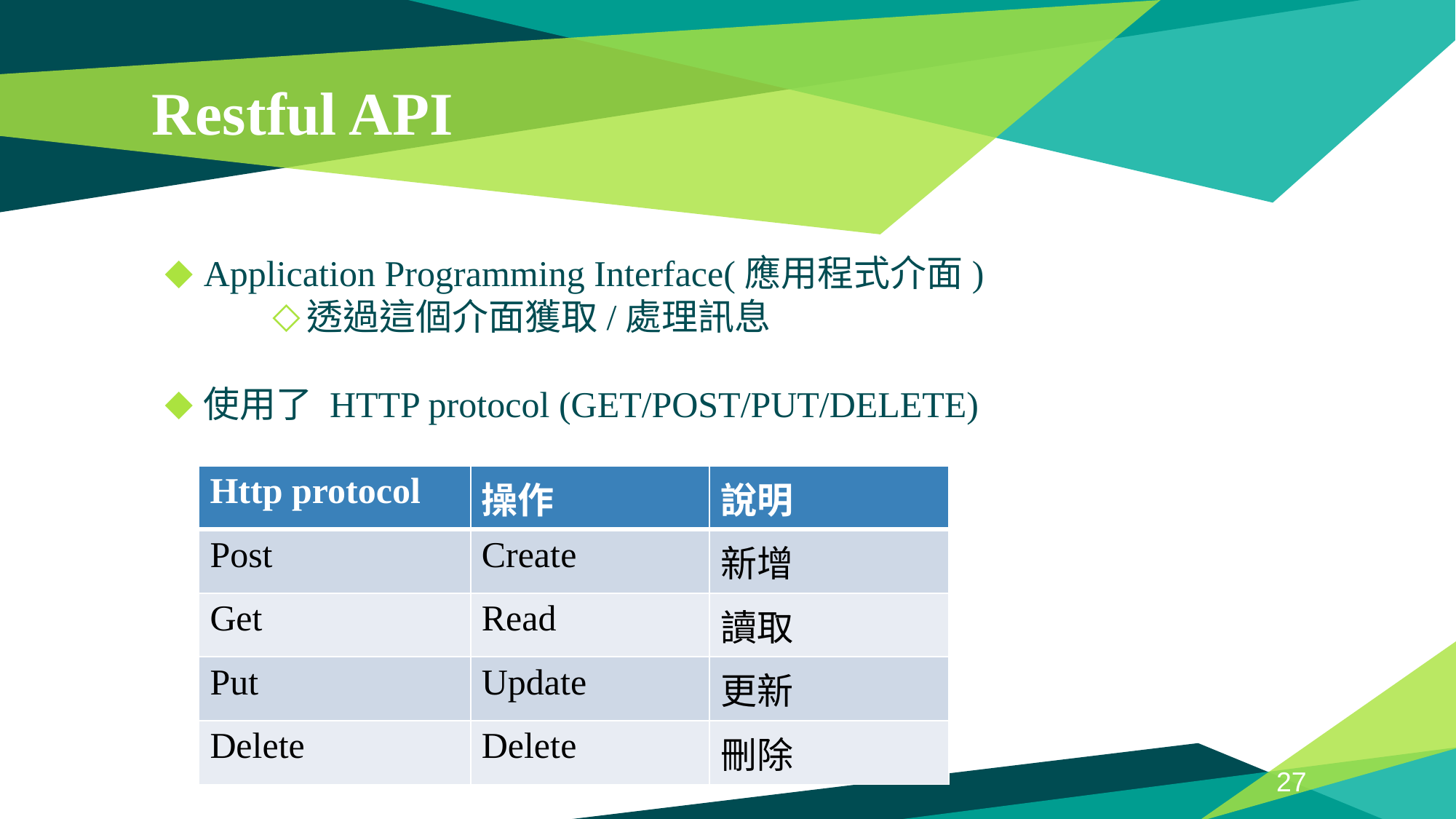

# Restful API
Application Programming Interface(應用程式介面)
透過這個介面獲取/處理訊息

使用了 HTTP protocol (GET/POST/PUT/DELETE)

| Http protocol | 操作 | 說明 |
| --- | --- | --- |
| Post | Create | 新增 |
| Get | Read | 讀取 |
| Put | Update | 更新 |
| Delete | Delete | 刪除 |
27